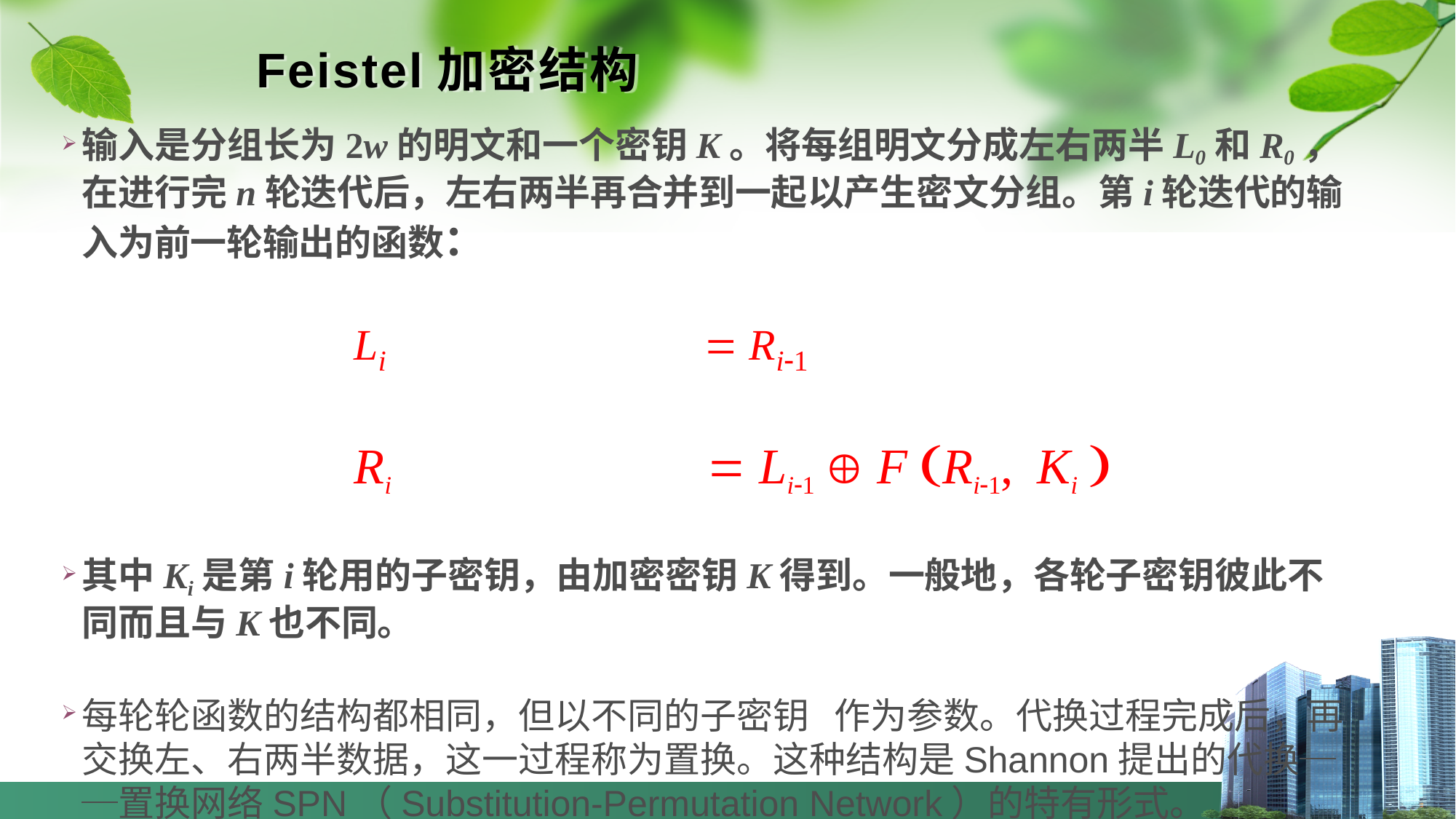

Feistel加密结构

输入是分组长为2w的明文和一个密钥K。将每组明文分成左右两半L0和R0，在进行完n轮迭代后，左右两半再合并到一起以产生密文分组。第i轮迭代的输入为前一轮输出的函数：
Li	= Ri−1
Ri	= Li−1 ⊕ F (Ri−1,	Ki )
其中Ki是第i轮用的子密钥，由加密密钥K得到。一般地，各轮子密钥彼此不同而且与K也不同。
每轮轮函数的结构都相同，但以不同的子密钥   作为参数。代换过程完成后，再交换左、右两半数据，这一过程称为置换。这种结构是Shannon提出的代换──置换网络SPN（Substitution-Permutation Network）的特有形式。